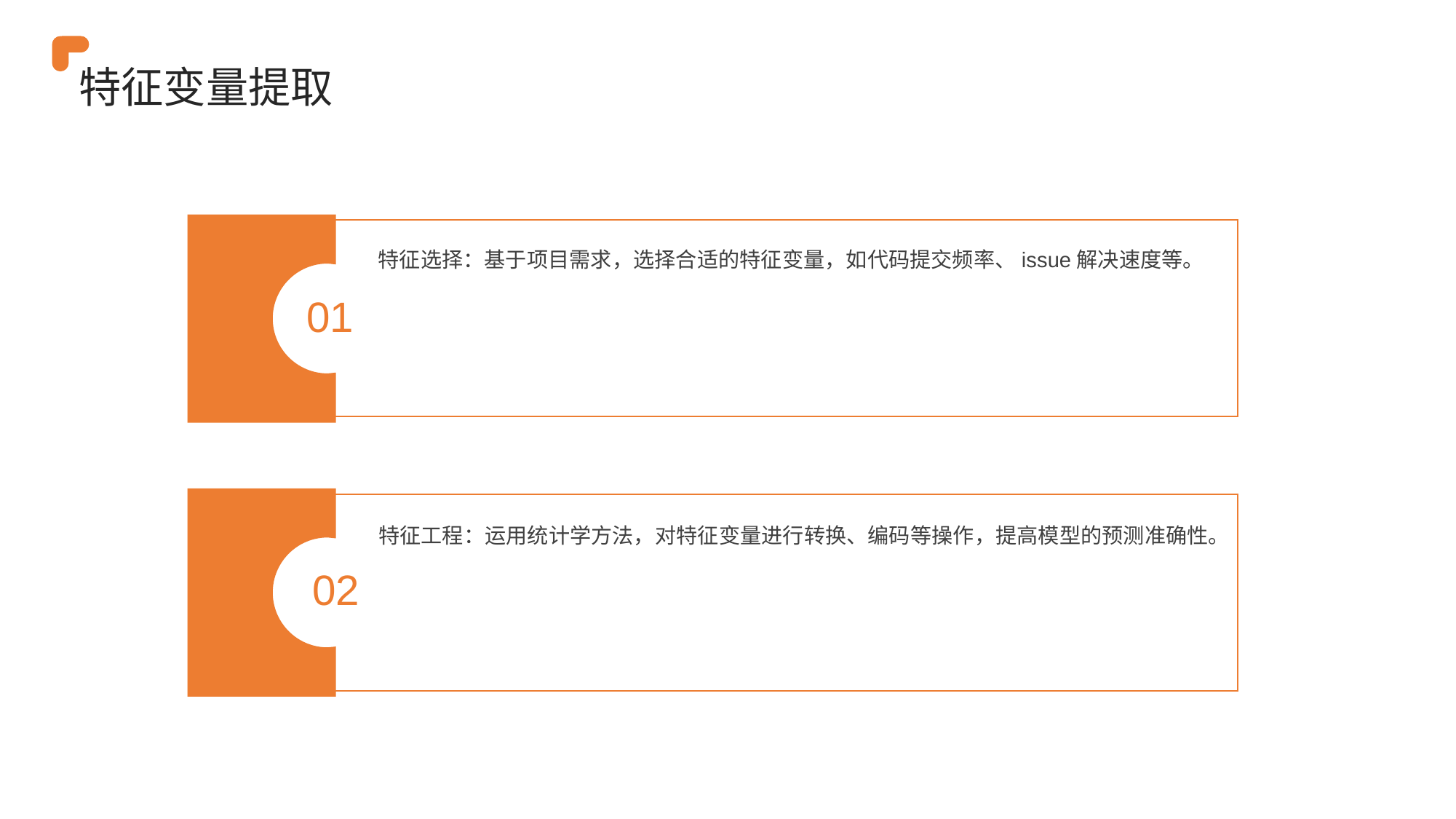

特征变量提取

特征选择：基于项目需求，选择合适的特征变量，如代码提交频率、issue解决速度等。
01

特征工程：运用统计学方法，对特征变量进行转换、编码等操作，提高模型的预测准确性。
02